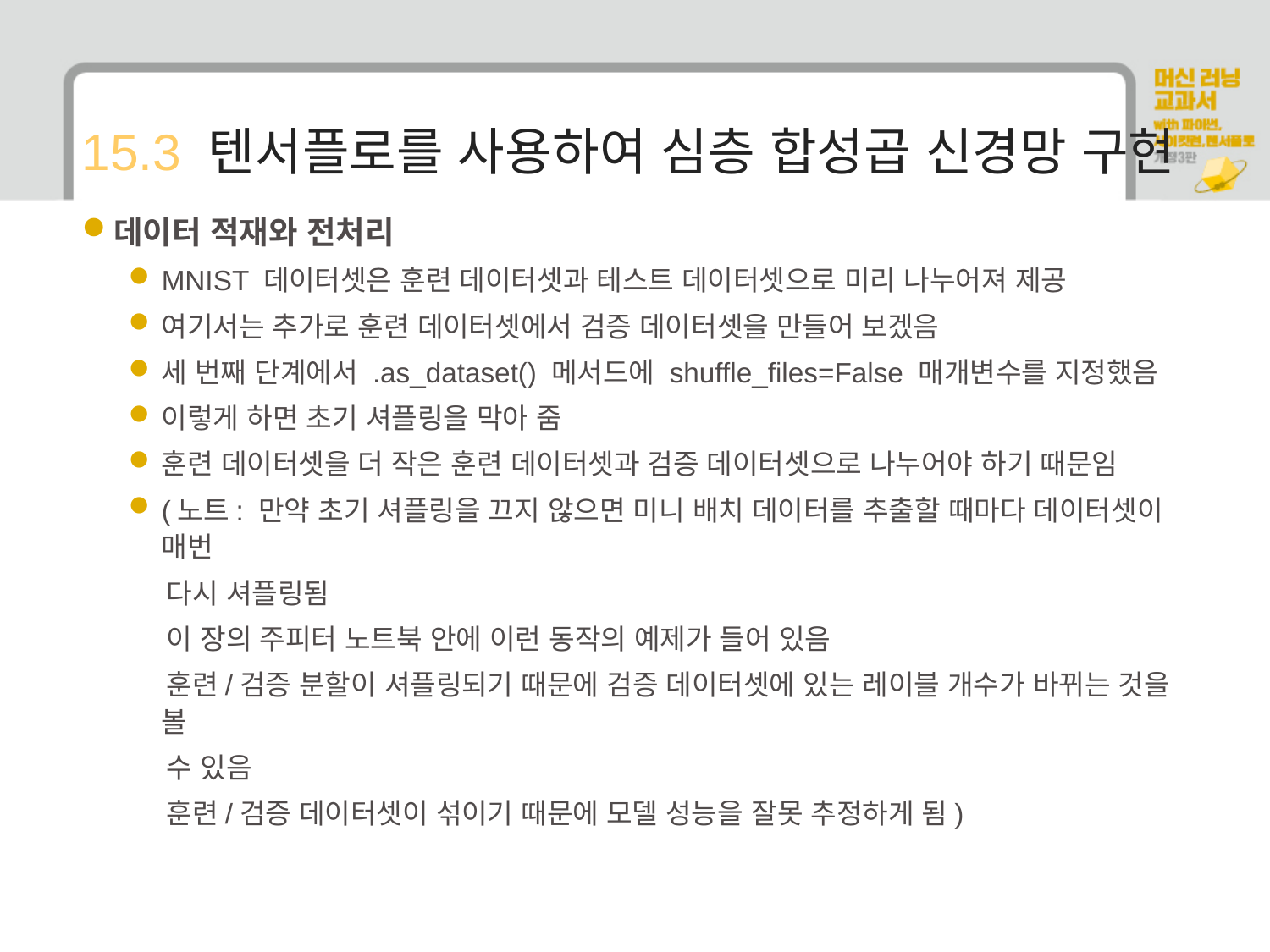

# 15.3 텐서플로를 사용하여 심층 합성곱 신경망 구현
데이터 적재와 전처리
MNIST 데이터셋은 훈련 데이터셋과 테스트 데이터셋으로 미리 나누어져 제공
여기서는 추가로 훈련 데이터셋에서 검증 데이터셋을 만들어 보겠음
세 번째 단계에서 .as_dataset() 메서드에 shuffle_files=False 매개변수를 지정했음
이렇게 하면 초기 셔플링을 막아 줌
훈련 데이터셋을 더 작은 훈련 데이터셋과 검증 데이터셋으로 나누어야 하기 때문임
(노트: 만약 초기 셔플링을 끄지 않으면 미니 배치 데이터를 추출할 때마다 데이터셋이 매번
    다시 셔플링됨
    이 장의 주피터 노트북 안에 이런 동작의 예제가 들어 있음
    훈련/검증 분할이 셔플링되기 때문에 검증 데이터셋에 있는 레이블 개수가 바뀌는 것을 볼
    수 있음
    훈련/검증 데이터셋이 섞이기 때문에 모델 성능을 잘못 추정하게 됨)